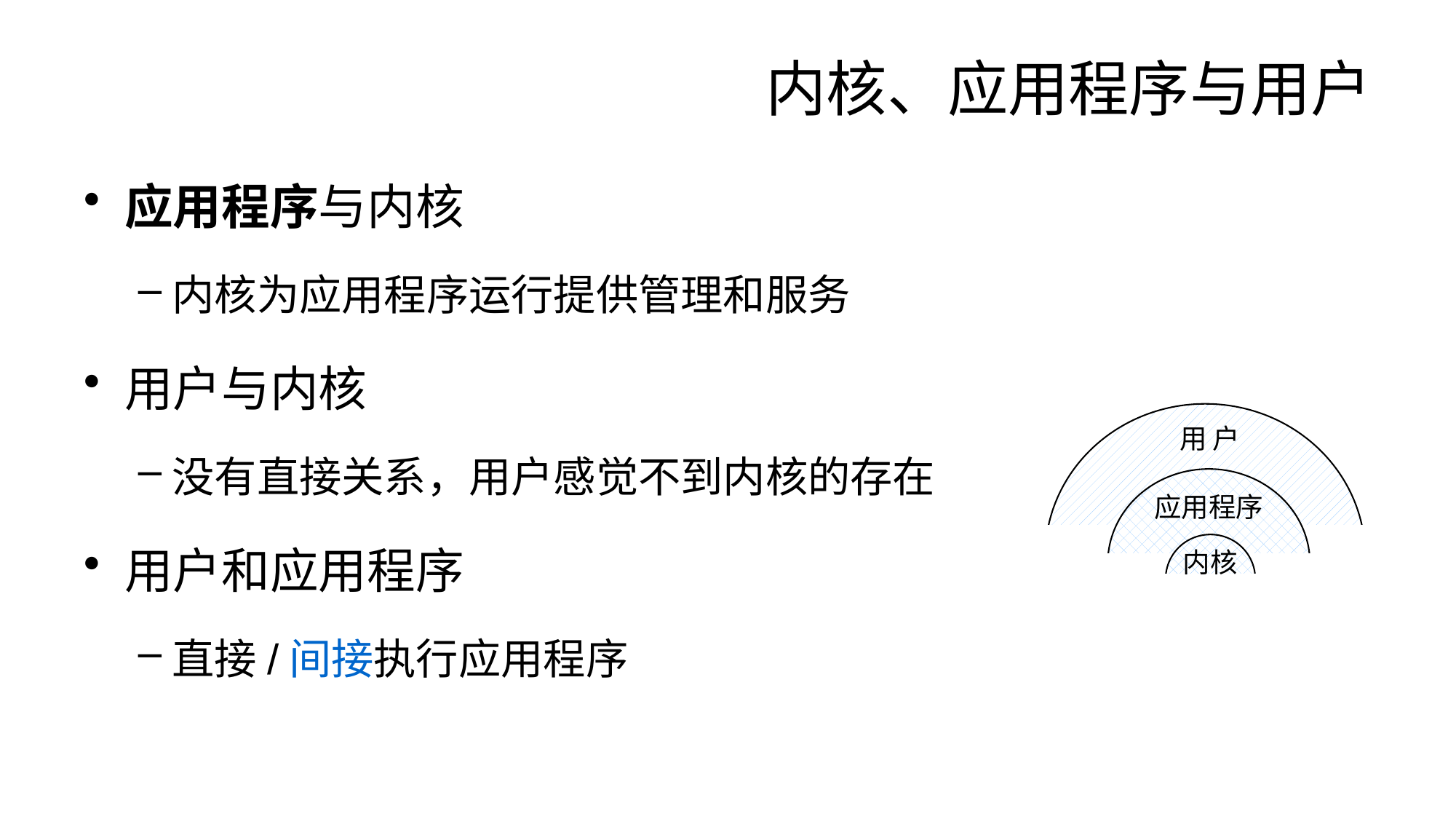

# 内核、应用程序与用户
应用程序与内核
内核为应用程序运行提供管理和服务
用户与内核
没有直接关系，用户感觉不到内核的存在
用户和应用程序
直接/间接执行应用程序

用 户

应用程序

内核